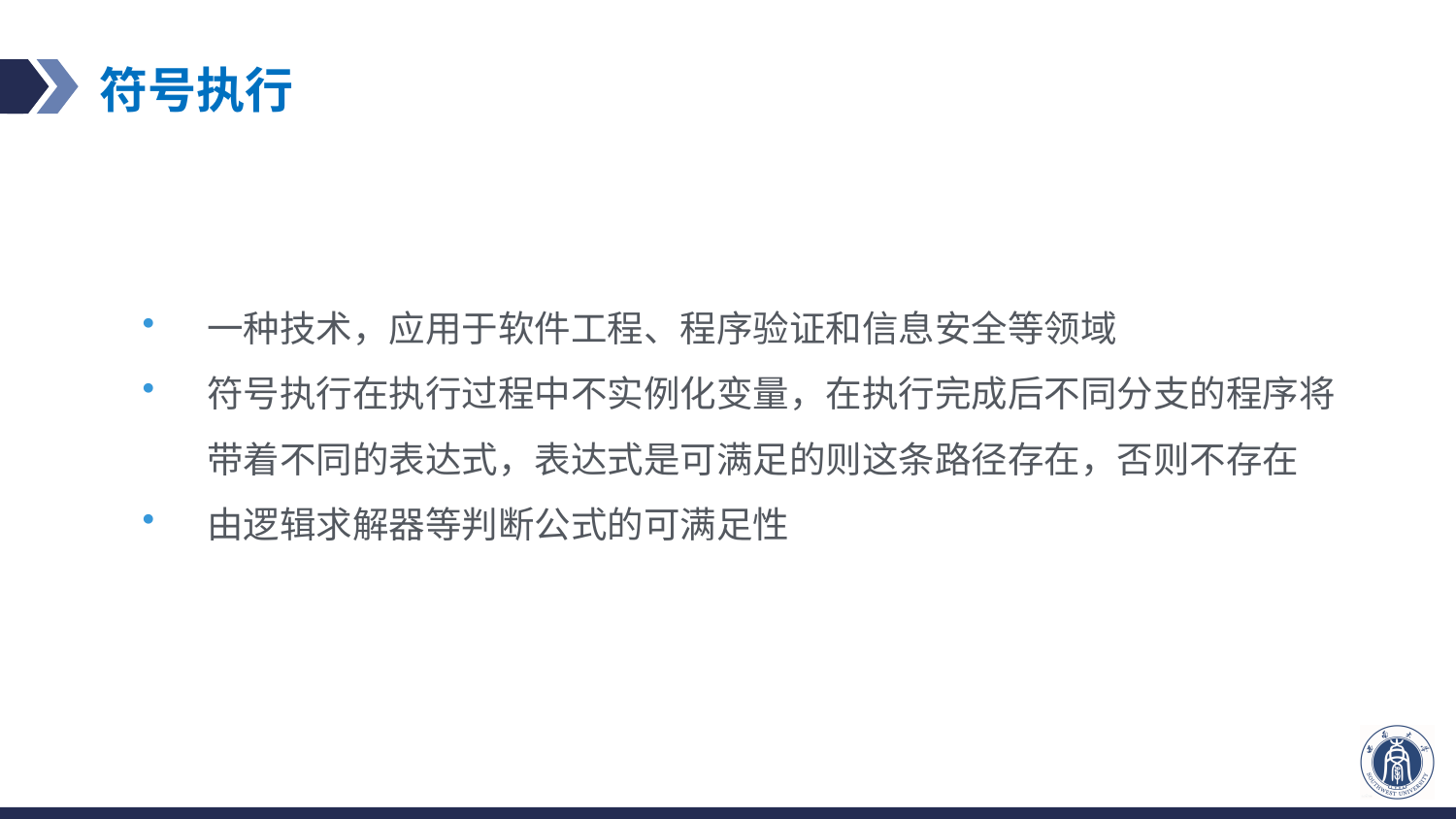

# 符号执行
一种技术，应用于软件工程、程序验证和信息安全等领域
符号执行在执行过程中不实例化变量，在执行完成后不同分支的程序将带着不同的表达式，表达式是可满足的则这条路径存在，否则不存在
由逻辑求解器等判断公式的可满足性